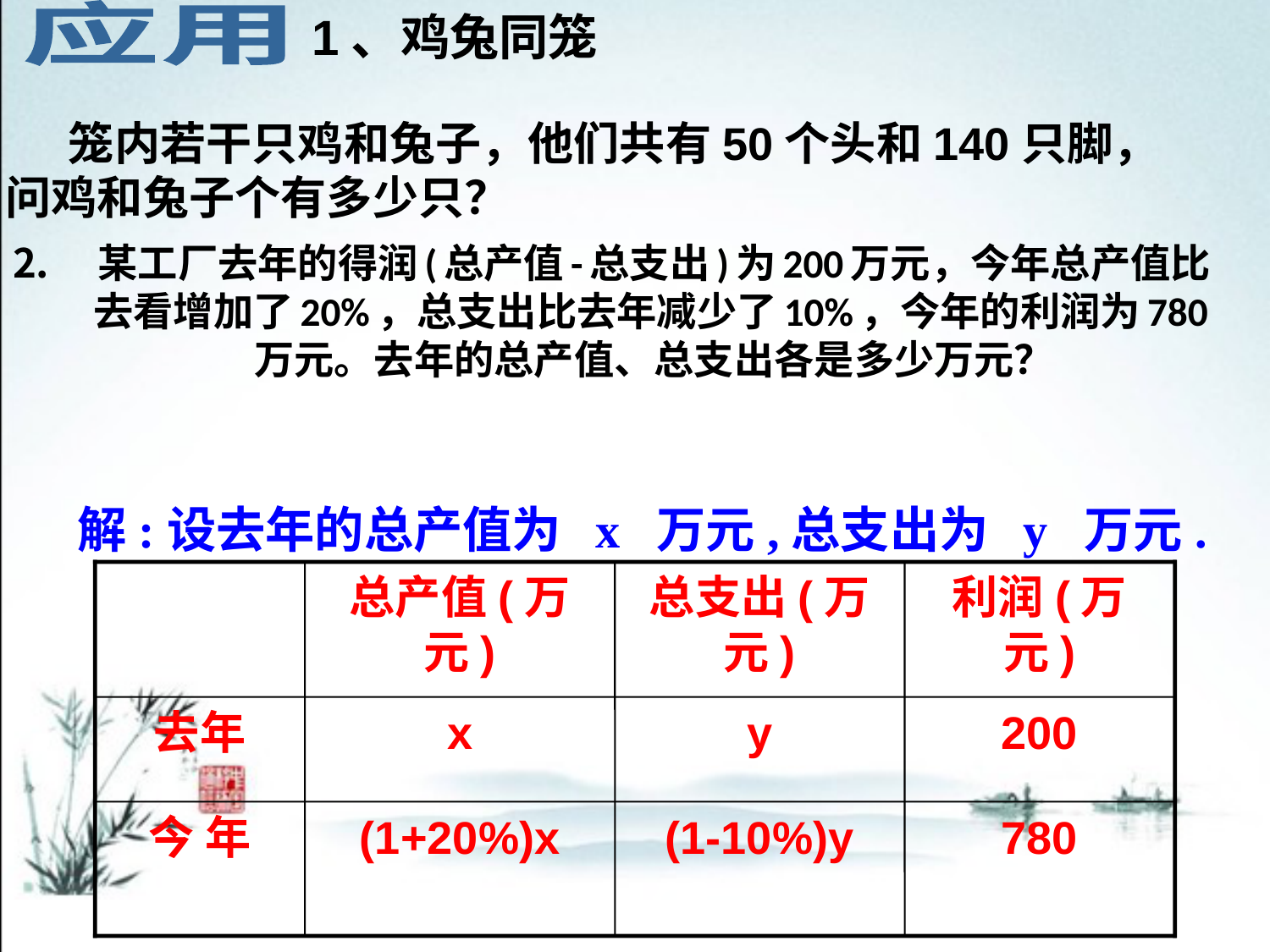

应用
1、鸡兔同笼
     笼内若干只鸡和兔子，他们共有50个头和140只脚，
问鸡和兔子个有多少只？
某工厂去年的得润(总产值-总支出)为200万元，今年总产值比去看增加了20%，总支出比去年减少了10%，今年的利润为780万元。去年的总产值、总支出各是多少万元？
解:设去年的总产值为  x  万元,总支出为  y  万元.

总产值(万元)

总支出(万元)

利润(万元)

去年

x
y
200
今 年

(1+20%)x
(1-10%)y
780